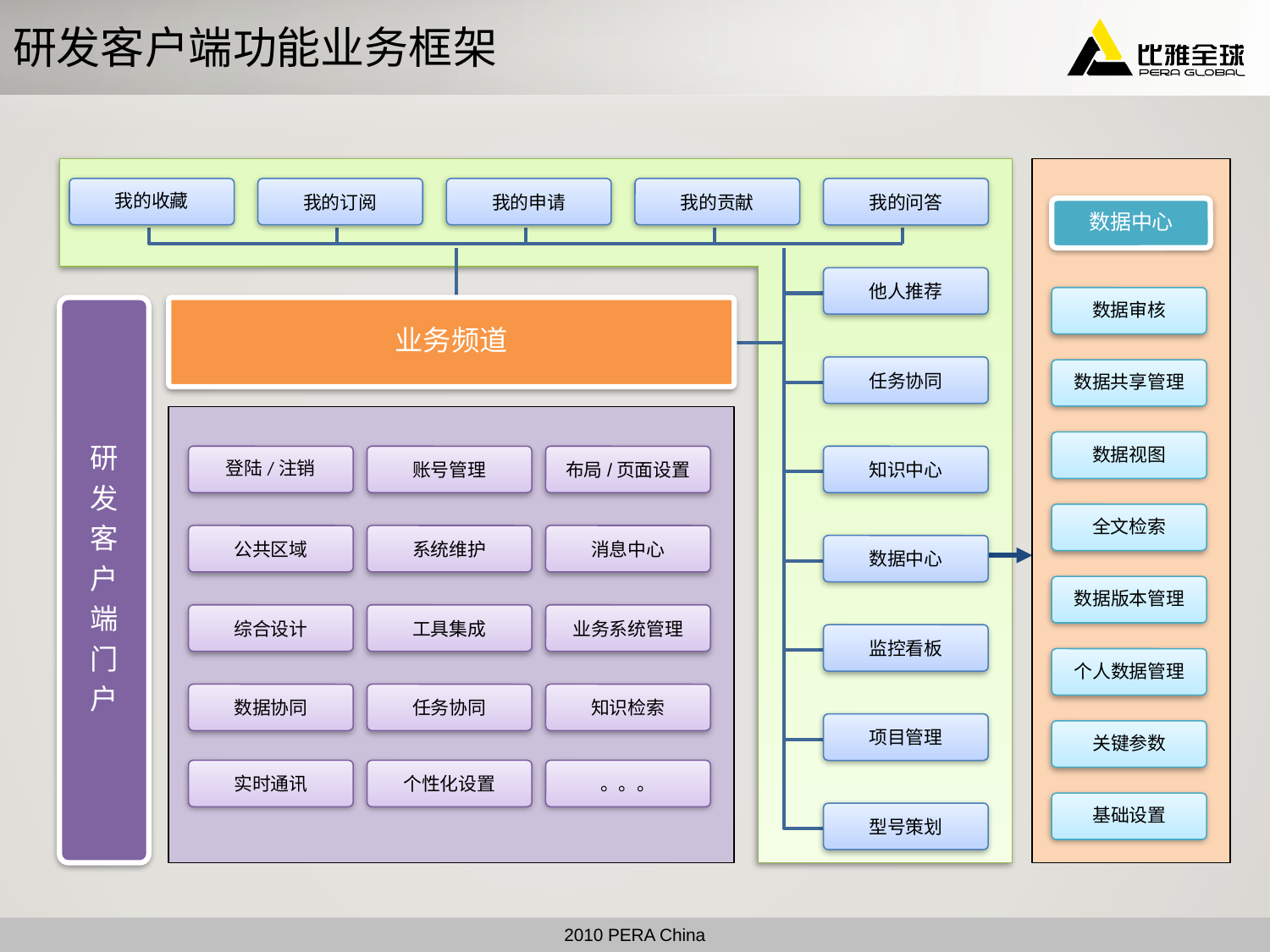

# 研发客户端功能业务框架

我的收藏

我的订阅

我的申请

我的贡献

我的问答

他人推荐

任务协同

知识中心

数据中心

监控看板

项目管理

型号策划

数据中心

数据审核

研
发
客
户
端
门
户

业务频道

数据共享管理

数据视图

登陆/注销

账号管理

布局/页面设置

全文检索

公共区域

系统维护

消息中心

数据版本管理

综合设计

工具集成

业务系统管理

个人数据管理

数据协同

任务协同

知识检索

关键参数

实时通讯

个性化设置

。。。

基础设置